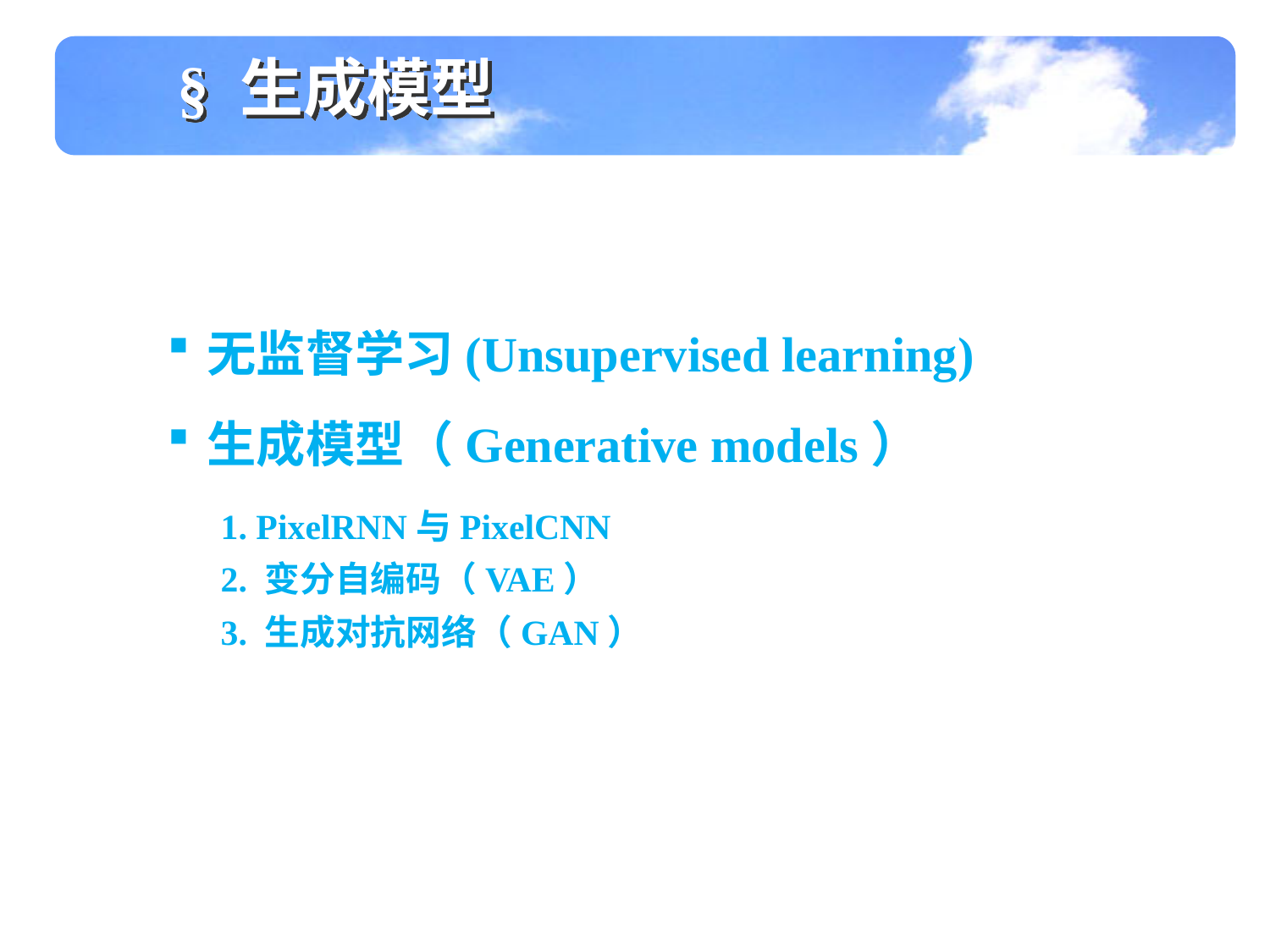

§ 生成模型
无监督学习(Unsupervised learning)
生成模型（Generative models）
      1. PixelRNN与PixelCNN
      2. 变分自编码（VAE）
      3. 生成对抗网络（GAN）